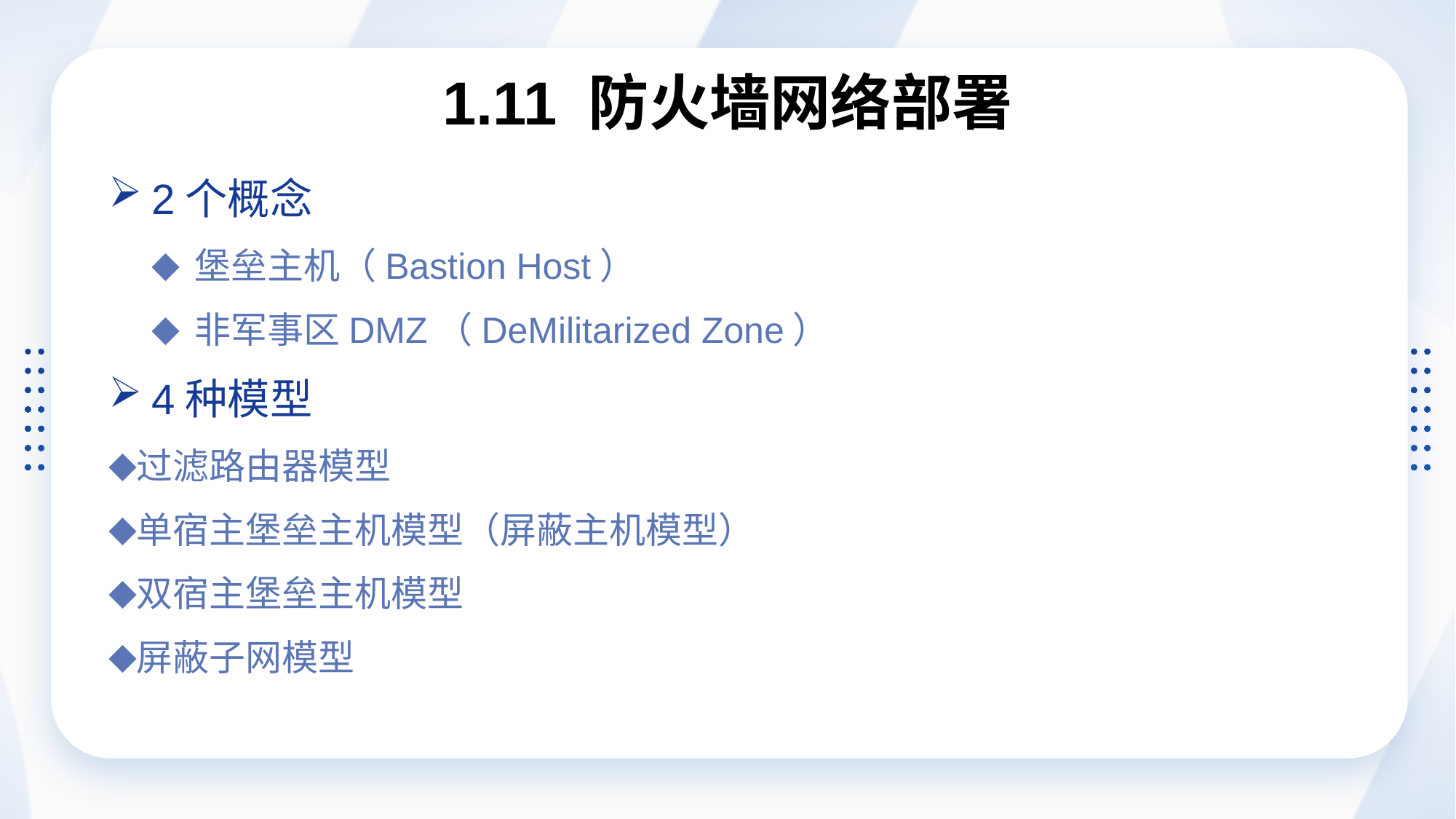

# 1.11 防火墙网络部署
2个概念
堡垒主机（Bastion Host）
非军事区DMZ（DeMilitarized Zone）
4种模型
过滤路由器模型
单宿主堡垒主机模型（屏蔽主机模型）
双宿主堡垒主机模型
屏蔽子网模型